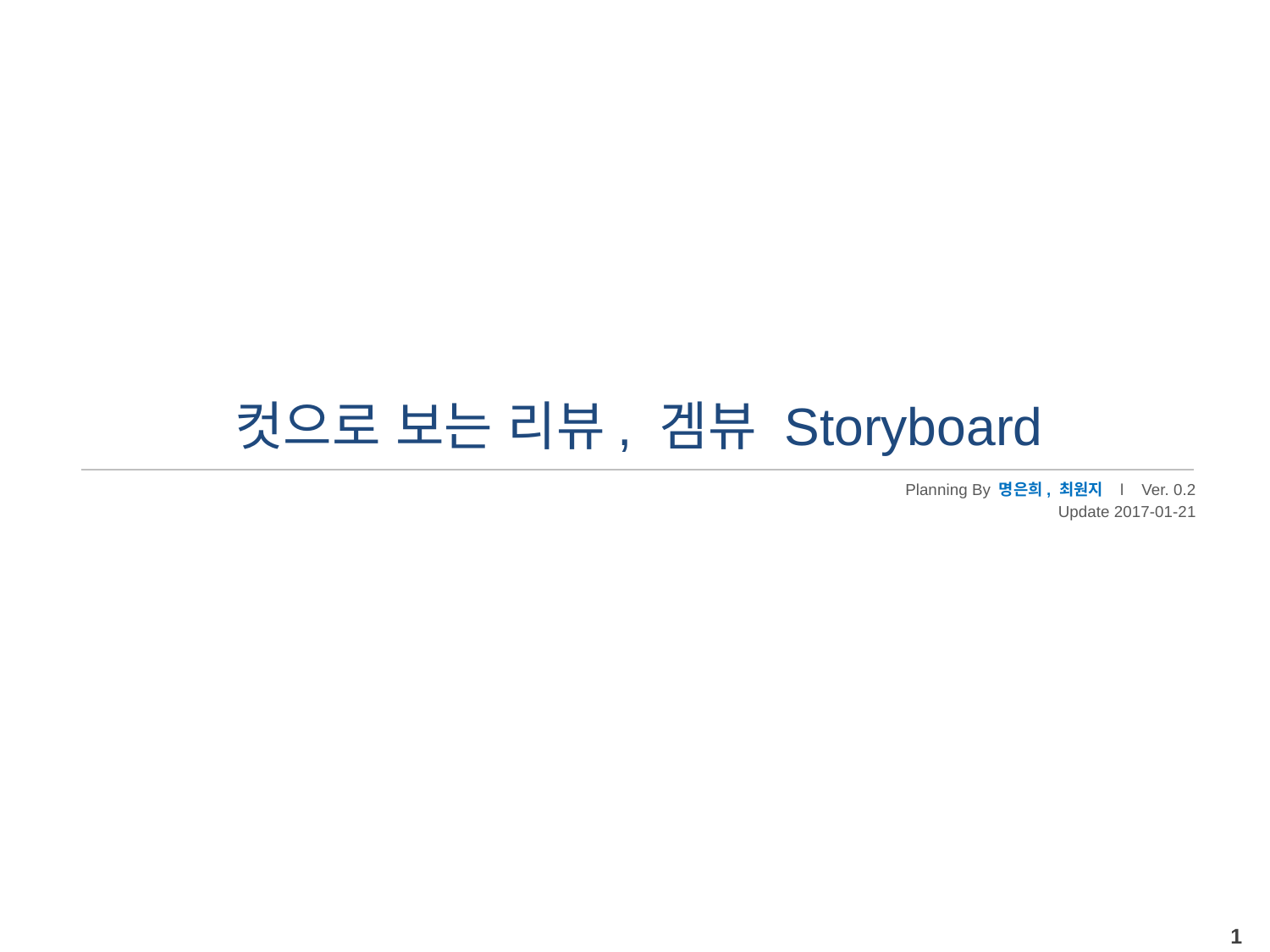

# 컷으로 보는 리뷰, 겜뷰 Storyboard
Planning By 명은희, 최원지   l    Ver. 0.2
Update 2017-01-21
1